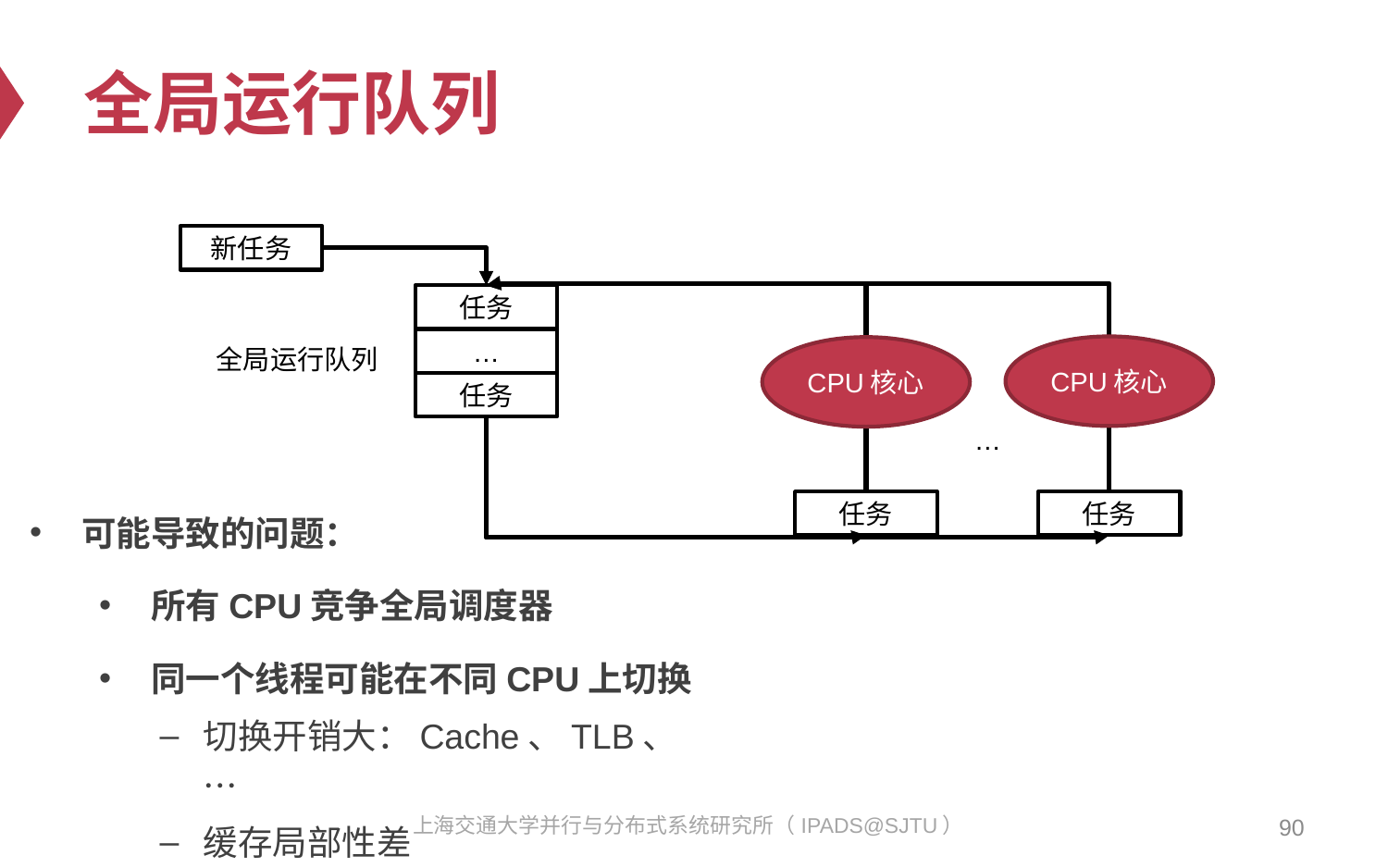

# 全局运行队列
新任务
任务
…
全局运行队列
CPU核心
CPU核心
任务
…
任务
任务
可能导致的问题：
所有CPU竞争全局调度器
同一个线程可能在不同CPU上切换
切换开销大：Cache、TLB、…
缓存局部性差
90
上海交通大学并行与分布式系统研究所（IPADS@SJTU）